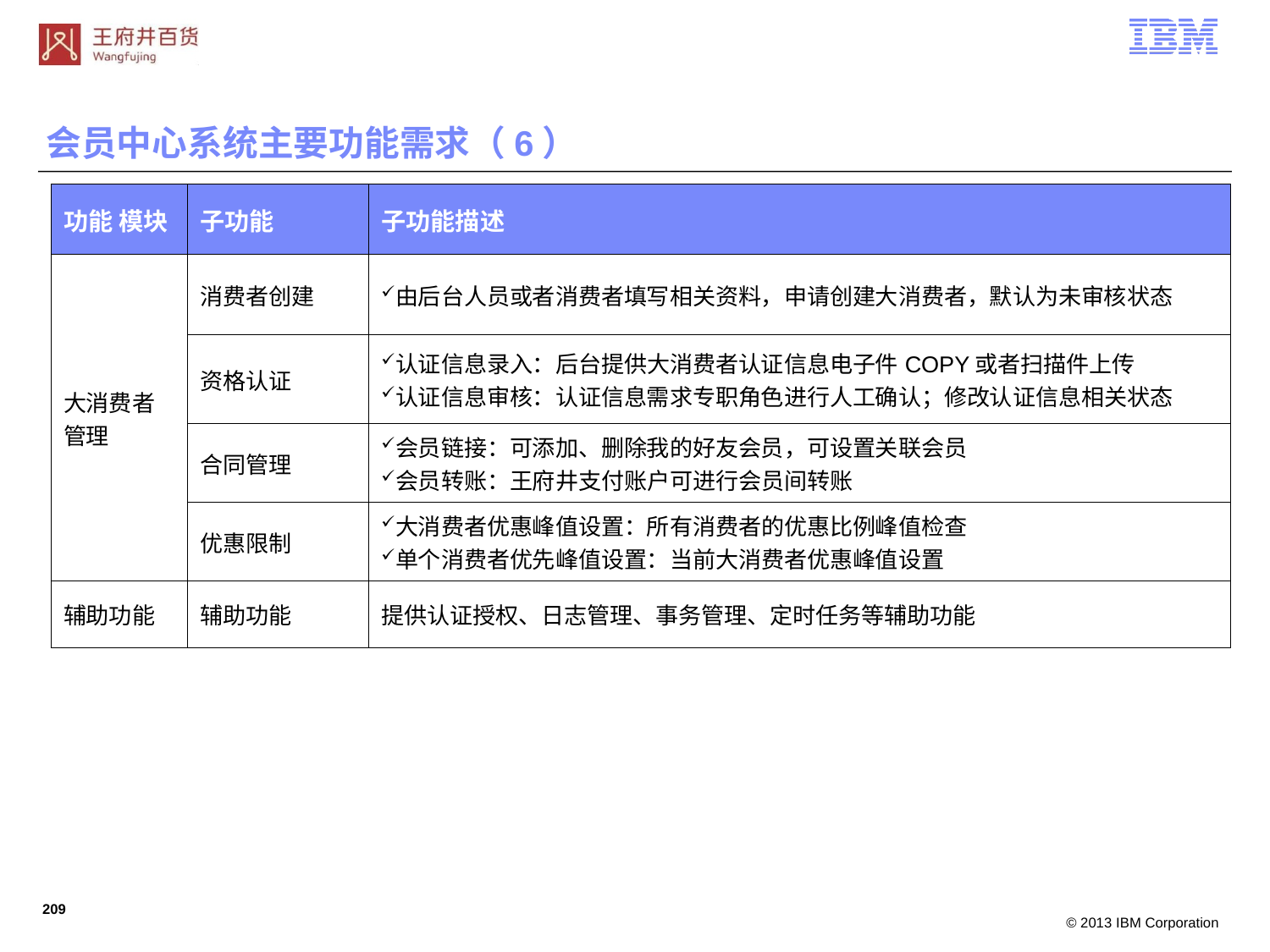

会员中心系统主要功能需求（6）
| 功能 模块 | 子功能 | 子功能描述 |
| --- | --- | --- |
| 大消费者管理 | 消费者创建 | 由后台人员或者消费者填写相关资料，申请创建大消费者，默认为未审核状态 |
|  | 资格认证 | 认证信息录入：后台提供大消费者认证信息电子件COPY或者扫描件上传 认证信息审核：认证信息需求专职角色进行人工确认；修改认证信息相关状态 |
|  | 合同管理 | 会员链接：可添加、删除我的好友会员，可设置关联会员 会员转账：王府井支付账户可进行会员间转账 |
|  | 优惠限制 | 大消费者优惠峰值设置：所有消费者的优惠比例峰值检查 单个消费者优先峰值设置：当前大消费者优惠峰值设置 |
| 辅助功能 | 辅助功能 | 提供认证授权、日志管理、事务管理、定时任务等辅助功能 |
209